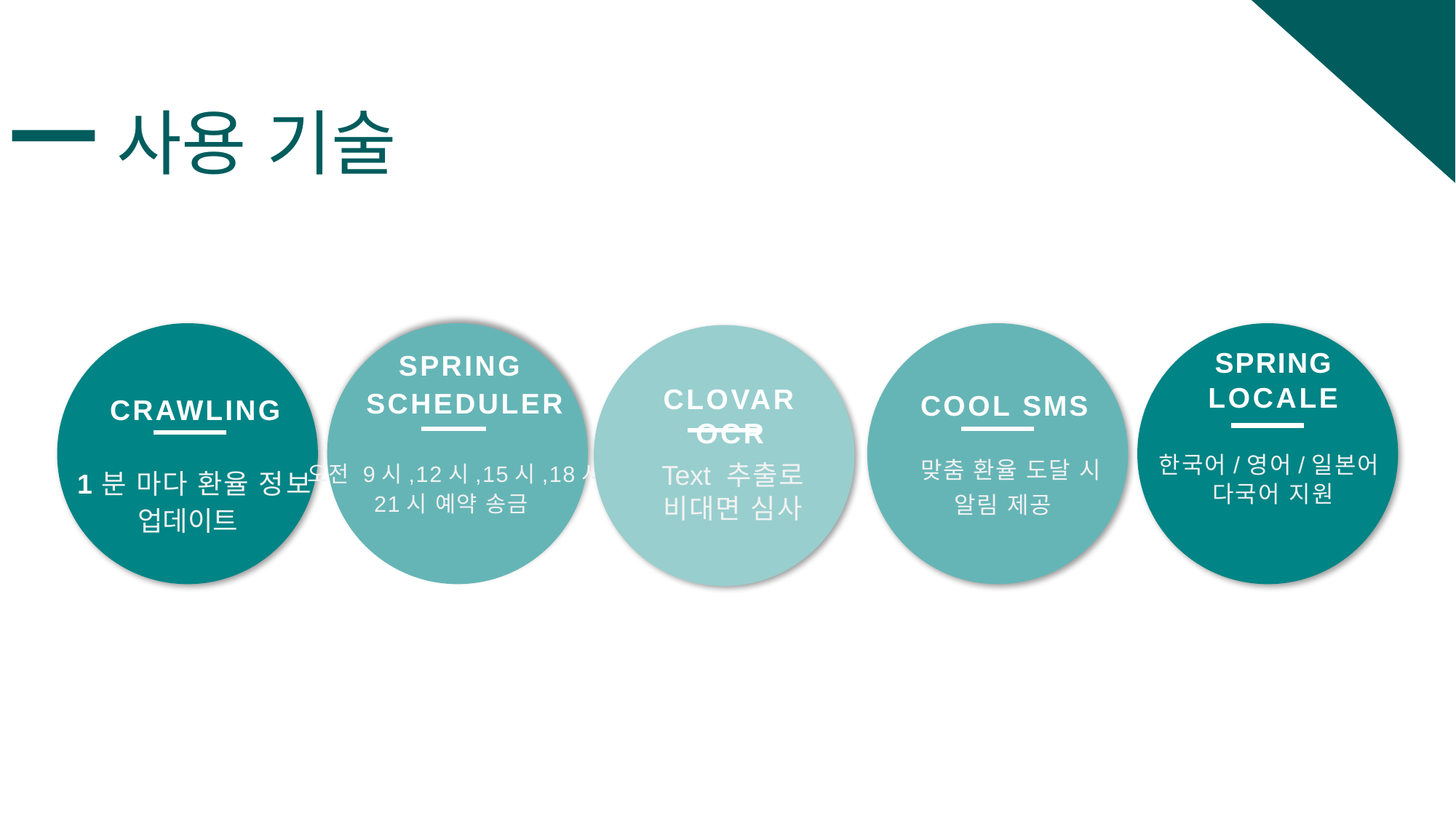

사용 기술

SPRING
LOCALE

한국어/영어/일본어
다국어 지원
SPRING
SCHEDULER

오전 9시,12시,15시,18시
21시 예약 송금

CRAWLING

CLOVAR OCR

COOL SMS

맞춤 환율 도달 시
    알림 제공
 1분 마다 환율 정보
업데이트
Text 추출로
비대면 심사
8